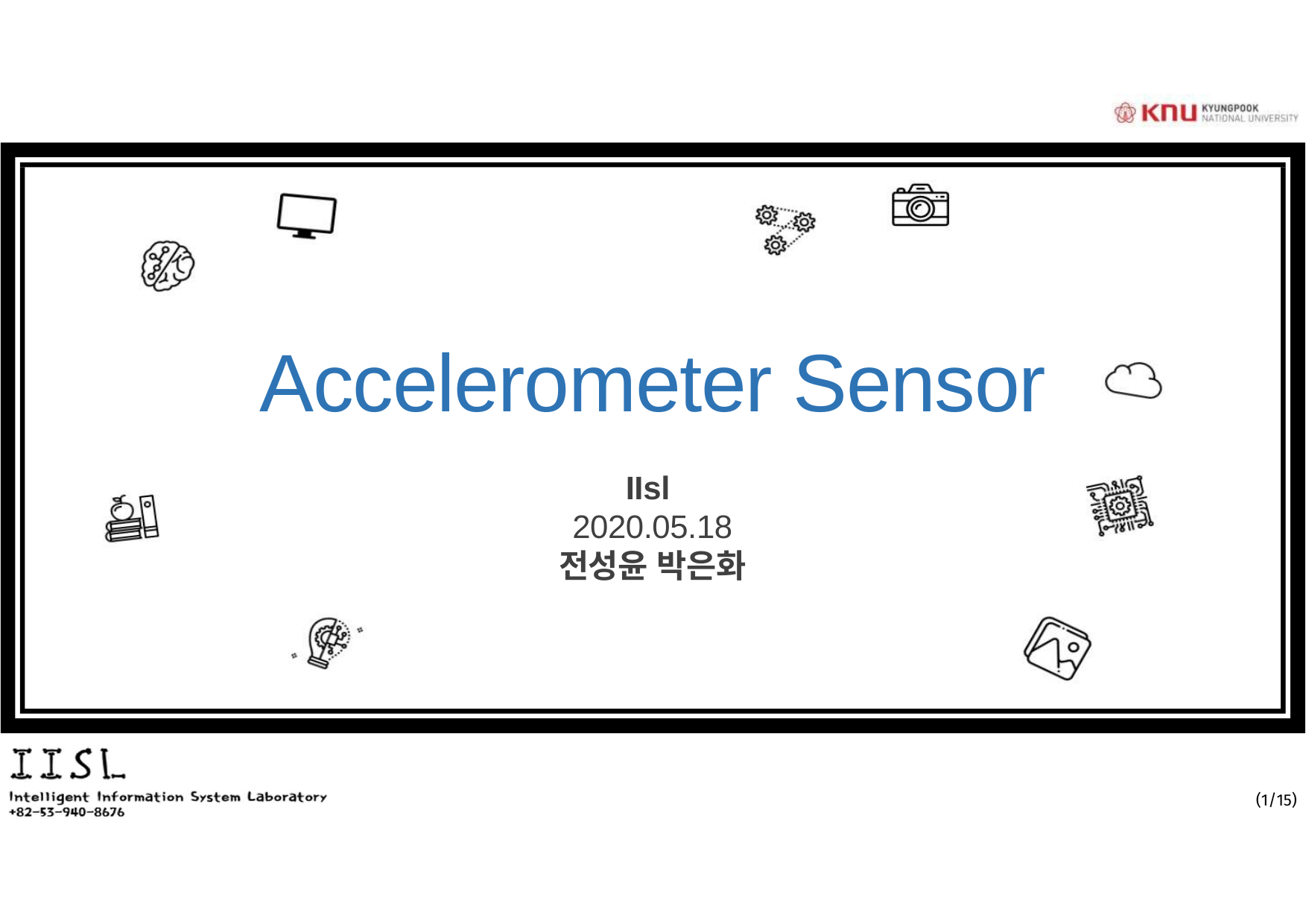

# Accelerometer Sensor
IIsl
2020.05.18
전성윤 박은화
		(1/15)